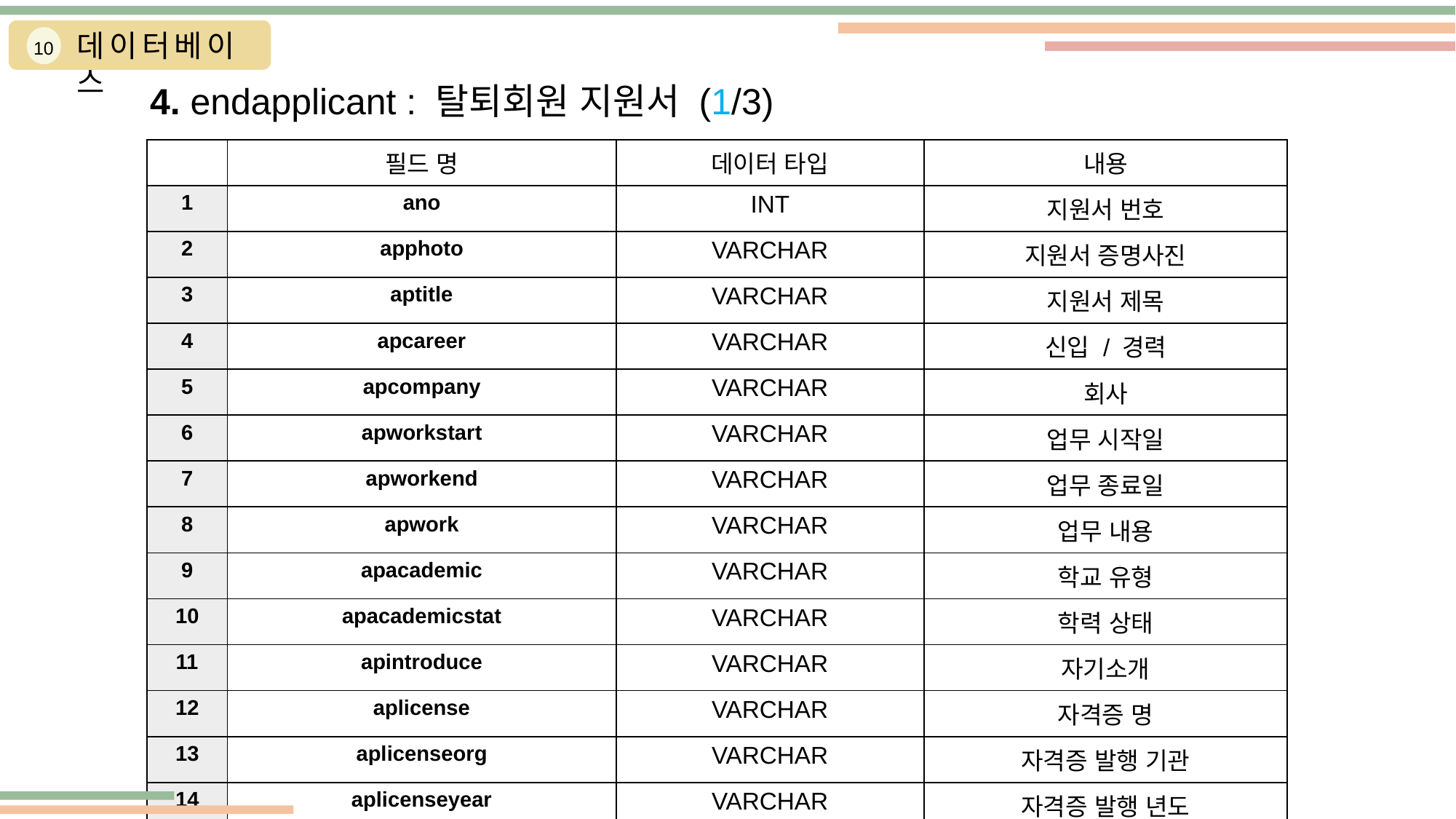

데이터베이스

10

4. endapplicant : 탈퇴회원 지원서 (1/3)
|  | 필드 명 | 데이터 타입 | 내용 |
| --- | --- | --- | --- |
| 1 | ano | INT | 지원서 번호 |
| 2 | apphoto | VARCHAR | 지원서 증명사진 |
| 3 | aptitle | VARCHAR | 지원서 제목 |
| 4 | apcareer | VARCHAR | 신입 / 경력 |
| 5 | apcompany | VARCHAR | 회사 |
| 6 | apworkstart | VARCHAR | 업무 시작일 |
| 7 | apworkend | VARCHAR | 업무 종료일 |
| 8 | apwork | VARCHAR | 업무 내용 |
| 9 | apacademic | VARCHAR | 학교 유형 |
| 10 | apacademicstat | VARCHAR | 학력 상태 |
| 11 | apintroduce | VARCHAR | 자기소개 |
| 12 | aplicense | VARCHAR | 자격증 명 |
| 13 | aplicenseorg | VARCHAR | 자격증 발행 기관 |
| 14 | aplicenseyear | VARCHAR | 자격증 발행 년도 |
| 15 | aplanguage | VARCHAR | 어학 능력 |